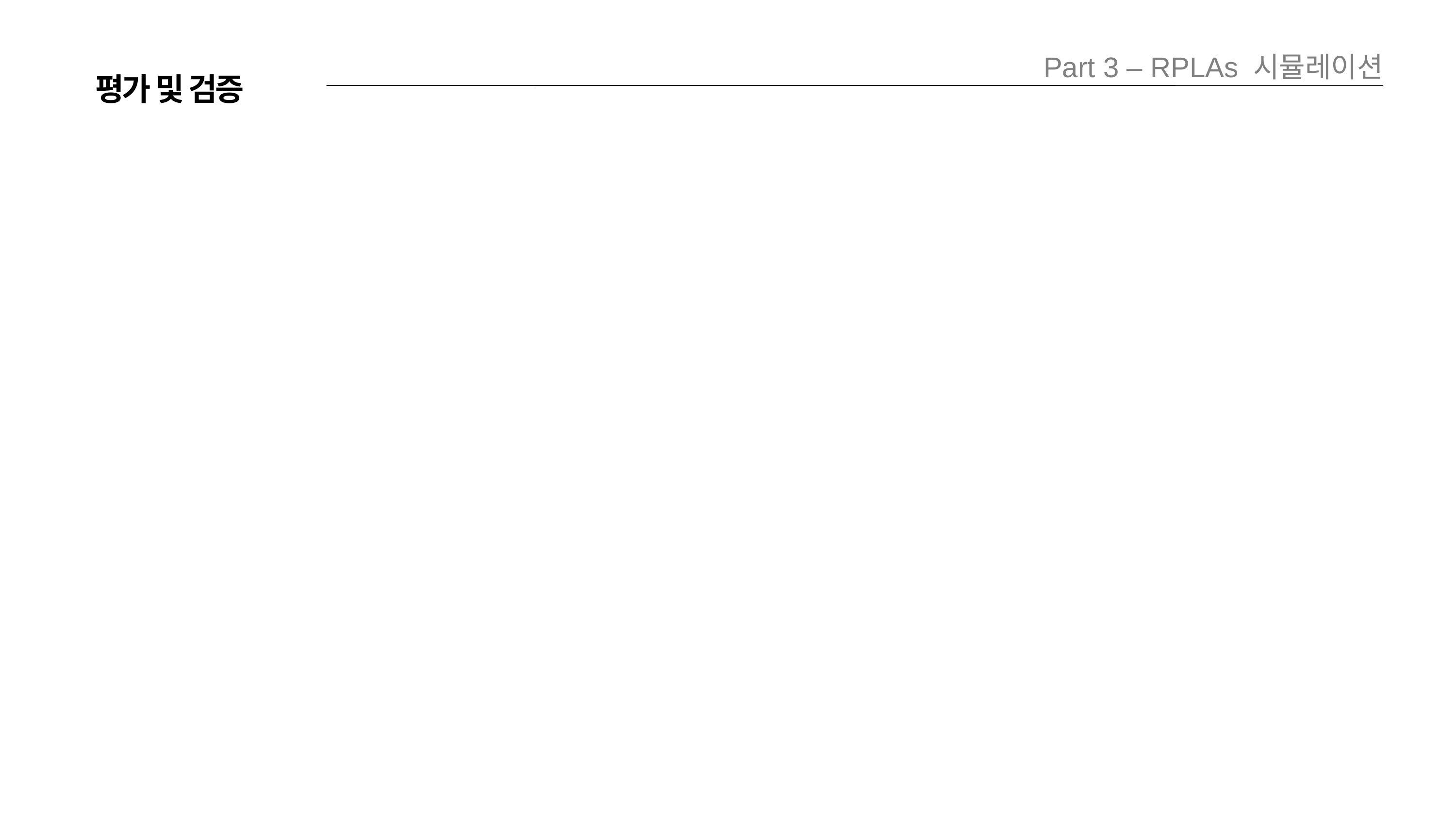

Part 3 – RPLAs 시뮬레이션

평가 및 검증